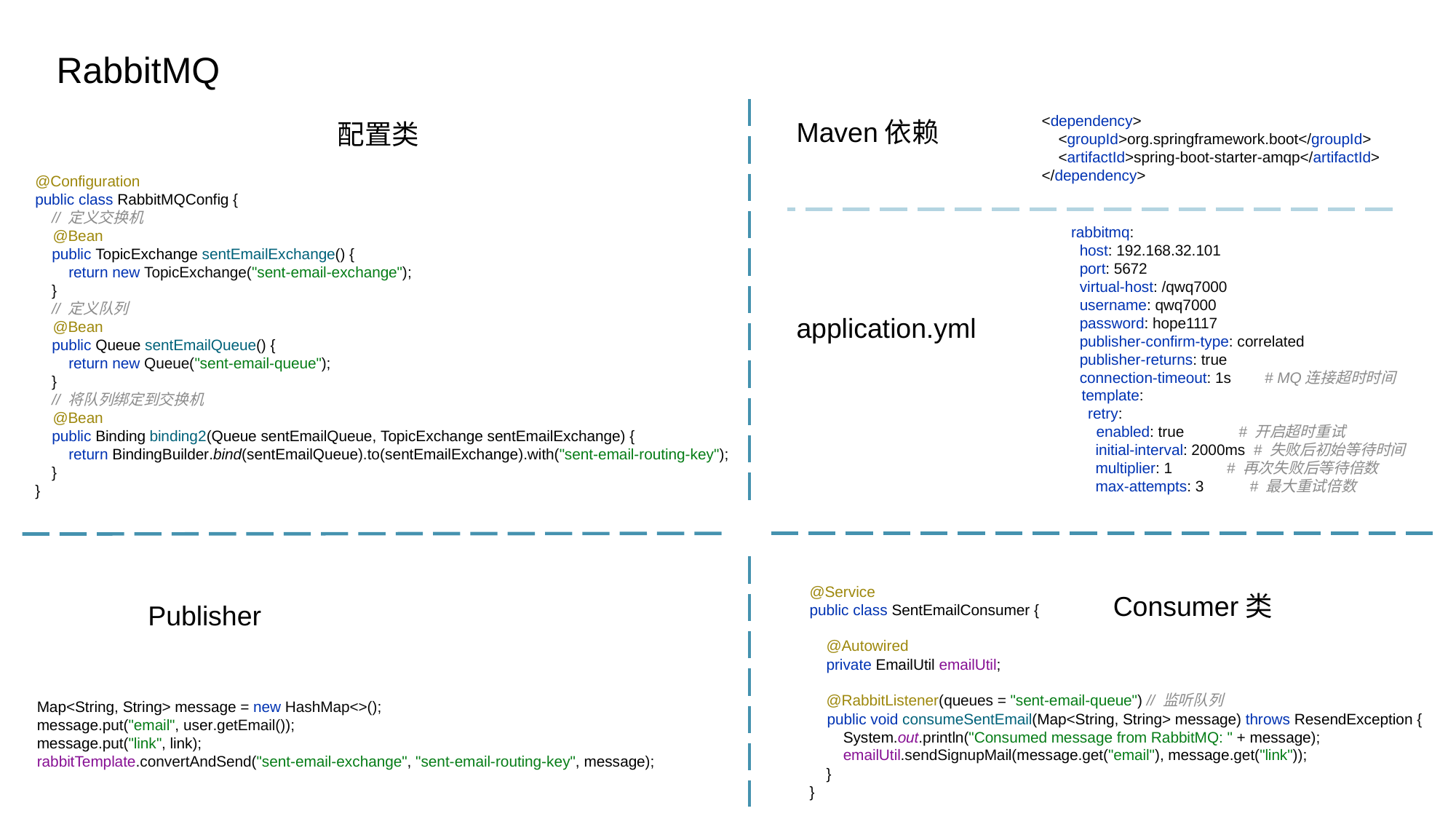

RabbitMQ
<dependency>
    <groupId>org.springframework.boot</groupId>
    <artifactId>spring-boot-starter-amqp</artifactId>
</dependency>
Maven依赖

application.yml
配置类
@Configuration
public class RabbitMQConfig {
    // 定义交换机
    @Bean
    public TopicExchange sentEmailExchange() {
        return new TopicExchange("sent-email-exchange");
    }
    // 定义队列
    @Bean
    public Queue sentEmailQueue() {
        return new Queue("sent-email-queue");
    }
    // 将队列绑定到交换机
    @Bean
    public Binding binding2(Queue sentEmailQueue, TopicExchange sentEmailExchange) {
        return BindingBuilder.bind(sentEmailQueue).to(sentEmailExchange).with("sent-email-routing-key");
    }
}
rabbitmq:
  host: 192.168.32.101
  port: 5672
  virtual-host: /qwq7000
  username: qwq7000
  password: hope1117
  publisher-confirm-type: correlated
  publisher-returns: true
  connection-timeout: 1s        # MQ连接超时时间
  template:
    retry:
      enabled: true             # 开启超时重试
      initial-interval: 2000ms  # 失败后初始等待时间
      multiplier: 1             # 再次失败后等待倍数
      max-attempts: 3           # 最大重试倍数
@Service
public class SentEmailConsumer {
    @Autowired
    private EmailUtil emailUtil;
    @RabbitListener(queues = "sent-email-queue") // 监听队列
    public void consumeSentEmail(Map<String, String> message) throws ResendException {
        System.out.println("Consumed message from RabbitMQ: " + message);
        emailUtil.sendSignupMail(message.get("email"), message.get("link"));
    }
}
Consumer类
Publisher
Map<String, String> message = new HashMap<>();
message.put("email", user.getEmail());
message.put("link", link);
rabbitTemplate.convertAndSend("sent-email-exchange", "sent-email-routing-key", message);